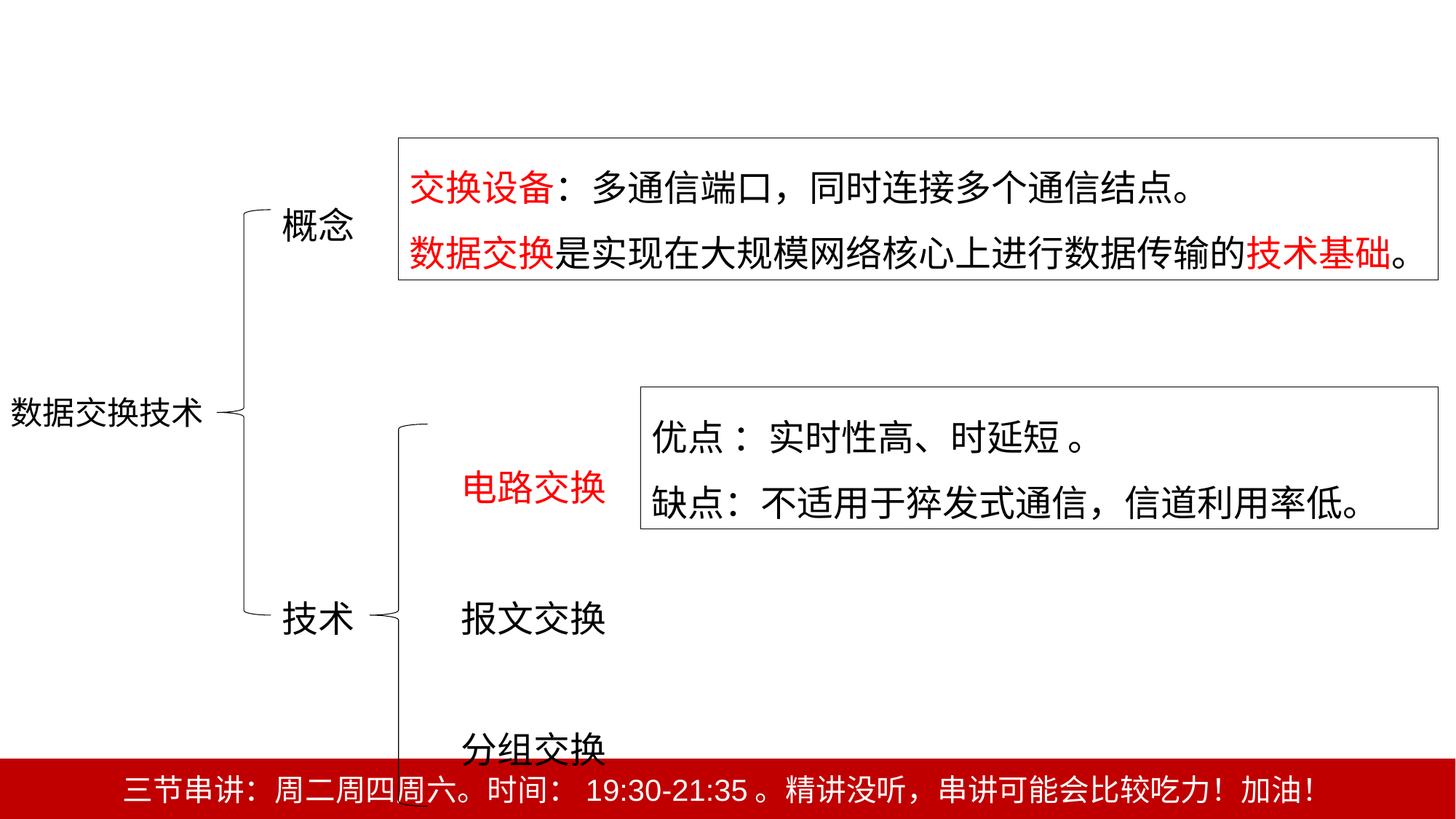

交换设备：多通信端口，同时连接多个通信结点。
数据交换是实现在大规模网络核心上进行数据传输的技术基础。
概念

技术

数据交换技术
优点 ：实时性高、时延短 。
缺点：不适用于猝发式通信，信道利用率低。

电路交换

报文交换

分组交换